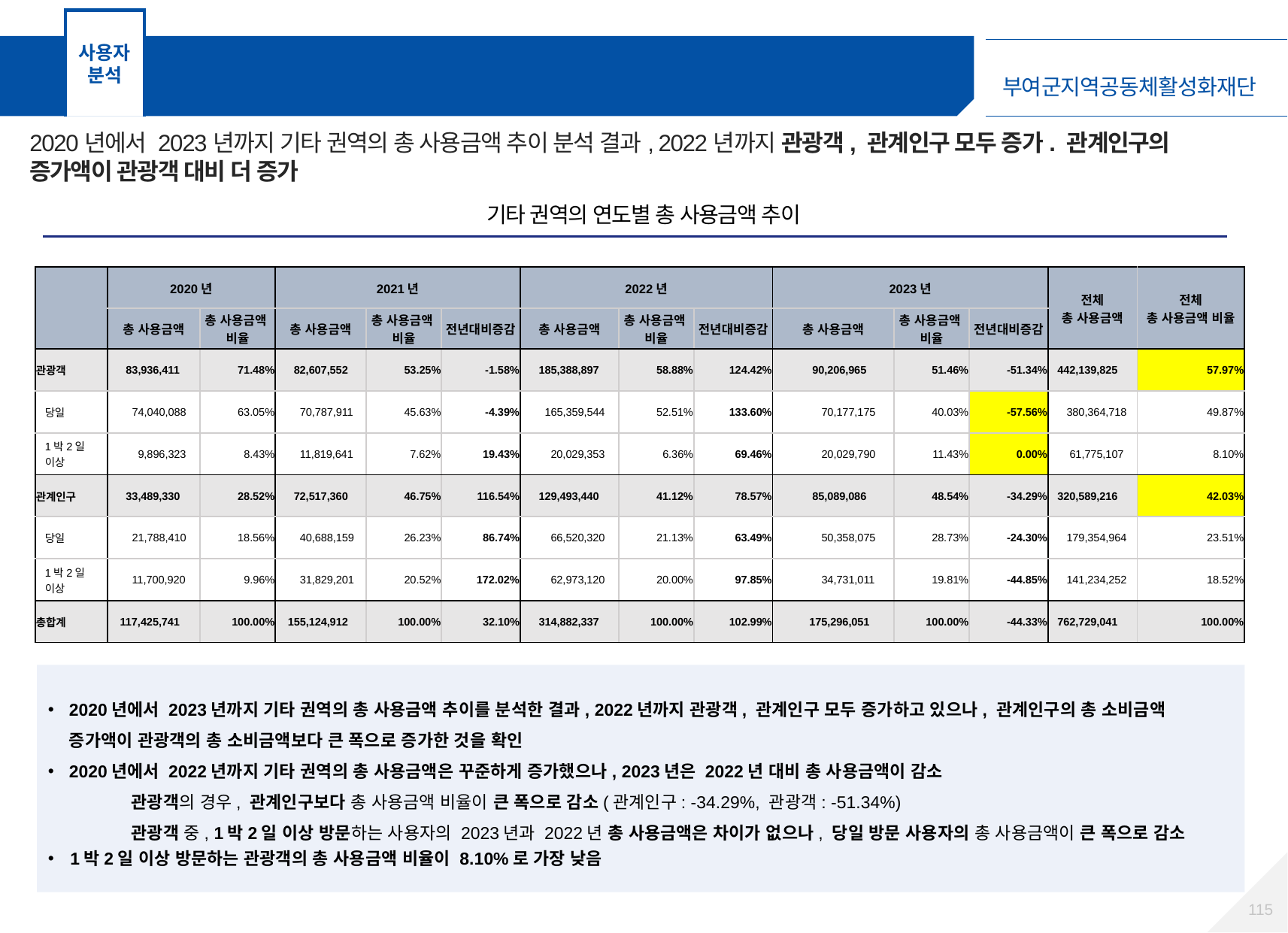

사용자 분석
기타 권역 분석 – 연도별 사용금액 추이
2020년에서 2023년까지 기타 권역의 총 사용금액 추이 분석 결과, 2022년까지 관광객, 관계인구 모두 증가. 관계인구의 증가액이 관광객 대비 더 증가
기타 권역의 연도별 총 사용금액 추이
|  | 2020년 |  | 2021년 |  |  | 2022년 |  |  | 2023년 |  |  | 전체 총 사용금액 | 전체 총 사용금액 비율 |
| --- | --- | --- | --- | --- | --- | --- | --- | --- | --- | --- | --- | --- | --- |
|  | 총 사용금액 | 총 사용금액 비율 | 총 사용금액 | 총 사용금액 비율 | 전년대비증감 | 총 사용금액 | 총 사용금액 비율 | 전년대비증감 | 총 사용금액 | 총 사용금액 비율 | 전년대비증감 | 전체 합계 : 사용금액 | 전체 합계 : 사용금액2 |
| 관광객 | 83,936,411 | 71.48% | 82,607,552 | 53.25% | -1.58% | 185,388,897 | 58.88% | 124.42% | 90,206,965 | 51.46% | -51.34% | 442,139,825 | 57.97% |
| 당일 | 74,040,088 | 63.05% | 70,787,911 | 45.63% | -4.39% | 165,359,544 | 52.51% | 133.60% | 70,177,175 | 40.03% | -57.56% | 380,364,718 | 49.87% |
| 1박2일 이상 | 9,896,323 | 8.43% | 11,819,641 | 7.62% | 19.43% | 20,029,353 | 6.36% | 69.46% | 20,029,790 | 11.43% | 0.00% | 61,775,107 | 8.10% |
| 관계인구 | 33,489,330 | 28.52% | 72,517,360 | 46.75% | 116.54% | 129,493,440 | 41.12% | 78.57% | 85,089,086 | 48.54% | -34.29% | 320,589,216 | 42.03% |
| 당일 | 21,788,410 | 18.56% | 40,688,159 | 26.23% | 86.74% | 66,520,320 | 21.13% | 63.49% | 50,358,075 | 28.73% | -24.30% | 179,354,964 | 23.51% |
| 1박2일 이상 | 11,700,920 | 9.96% | 31,829,201 | 20.52% | 172.02% | 62,973,120 | 20.00% | 97.85% | 34,731,011 | 19.81% | -44.85% | 141,234,252 | 18.52% |
| 총합계 | 117,425,741 | 100.00% | 155,124,912 | 100.00% | 32.10% | 314,882,337 | 100.00% | 102.99% | 175,296,051 | 100.00% | -44.33% | 762,729,041 | 100.00% |
2020년에서 2023년까지 기타 권역의 총 사용금액 추이를 분석한 결과, 2022년까지 관광객, 관계인구 모두 증가하고 있으나, 관계인구의 총 소비금액 증가액이 관광객의 총 소비금액보다 큰 폭으로 증가한 것을 확인
2020년에서 2022년까지 기타 권역의 총 사용금액은 꾸준하게 증가했으나, 2023년은 2022년 대비 총 사용금액이 감소
관광객의 경우, 관계인구보다 총 사용금액 비율이 큰 폭으로 감소(관계인구: -34.29%, 관광객: -51.34%)
관광객 중, 1박2일 이상 방문하는 사용자의 2023년과 2022년 총 사용금액은 차이가 없으나, 당일 방문 사용자의 총 사용금액이 큰 폭으로 감소
1박2일 이상 방문하는 관광객의 총 사용금액 비율이 8.10%로 가장 낮음
115